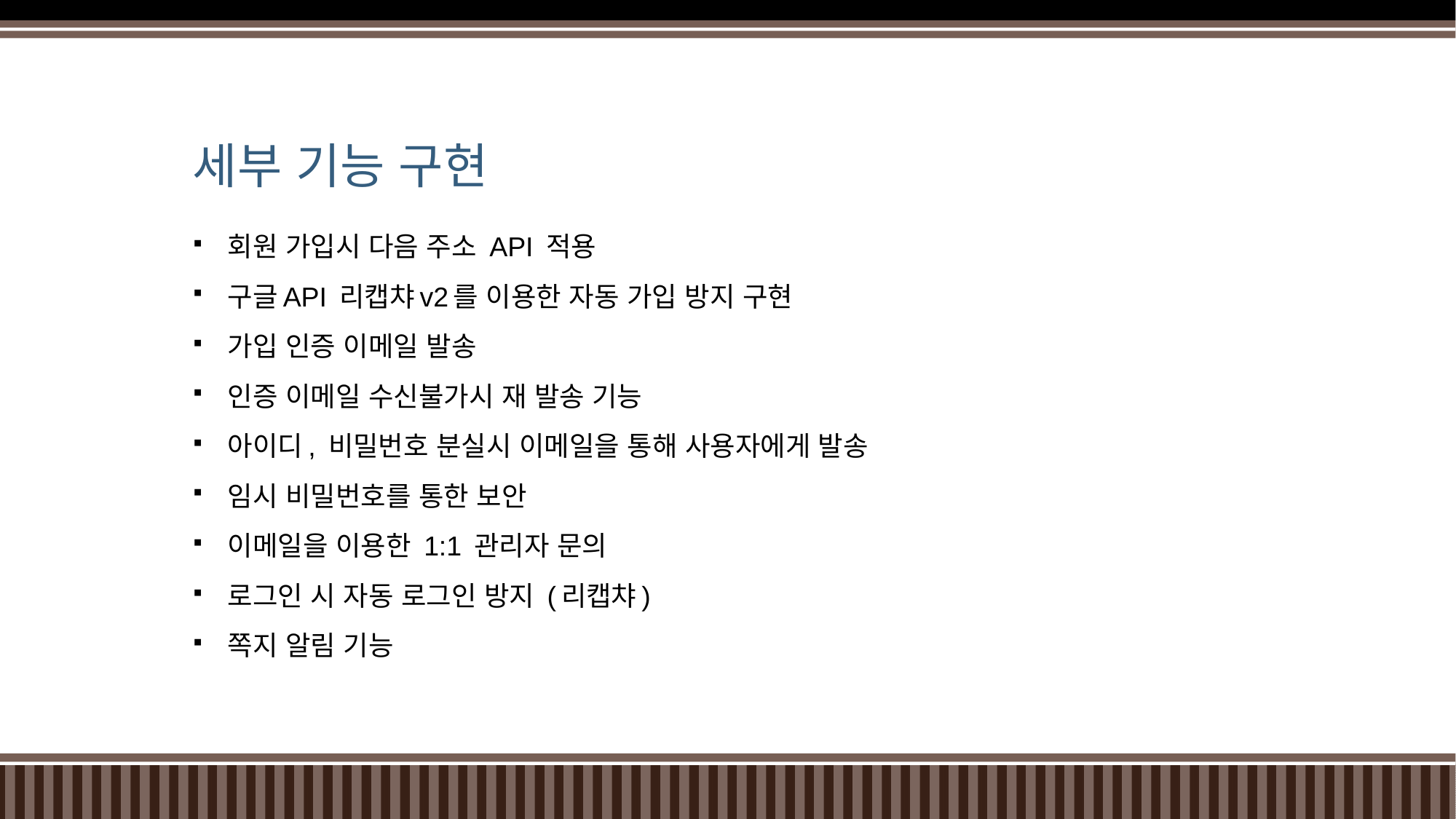

# 세부 기능 구현
회원 가입시 다음 주소 API 적용
구글API 리캡챠v2를 이용한 자동 가입 방지 구현
가입 인증 이메일 발송
인증 이메일 수신불가시 재 발송 기능
아이디, 비밀번호 분실시 이메일을 통해 사용자에게 발송
임시 비밀번호를 통한 보안
이메일을 이용한 1:1 관리자 문의
로그인 시 자동 로그인 방지 (리캡챠)
쪽지 알림 기능